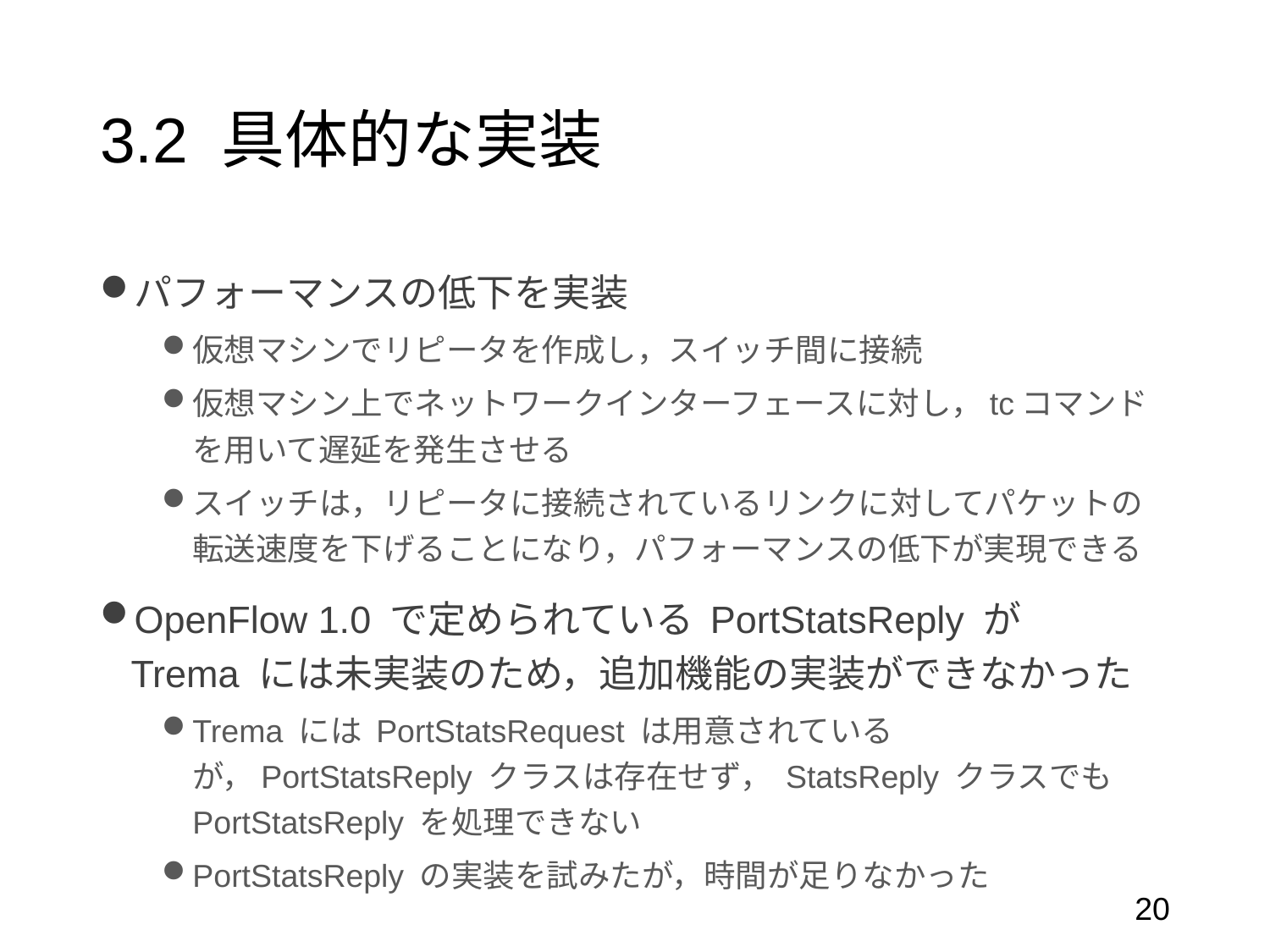

# 3.2 具体的な実装
パフォーマンスの低下を実装
仮想マシンでリピータを作成し，スイッチ間に接続
仮想マシン上でネットワークインターフェースに対し，tcコマンドを用いて遅延を発生させる
スイッチは，リピータに接続されているリンクに対してパケットの転送速度を下げることになり，パフォーマンスの低下が実現できる
OpenFlow 1.0 で定められている PortStatsReply が
Trema には未実装のため，追加機能の実装ができなかった
Trema には PortStatsRequest は用意されているが，PortStatsReply クラスは存在せず， StatsReply クラスでもPortStatsReply を処理できない
PortStatsReply の実装を試みたが，時間が足りなかった

20